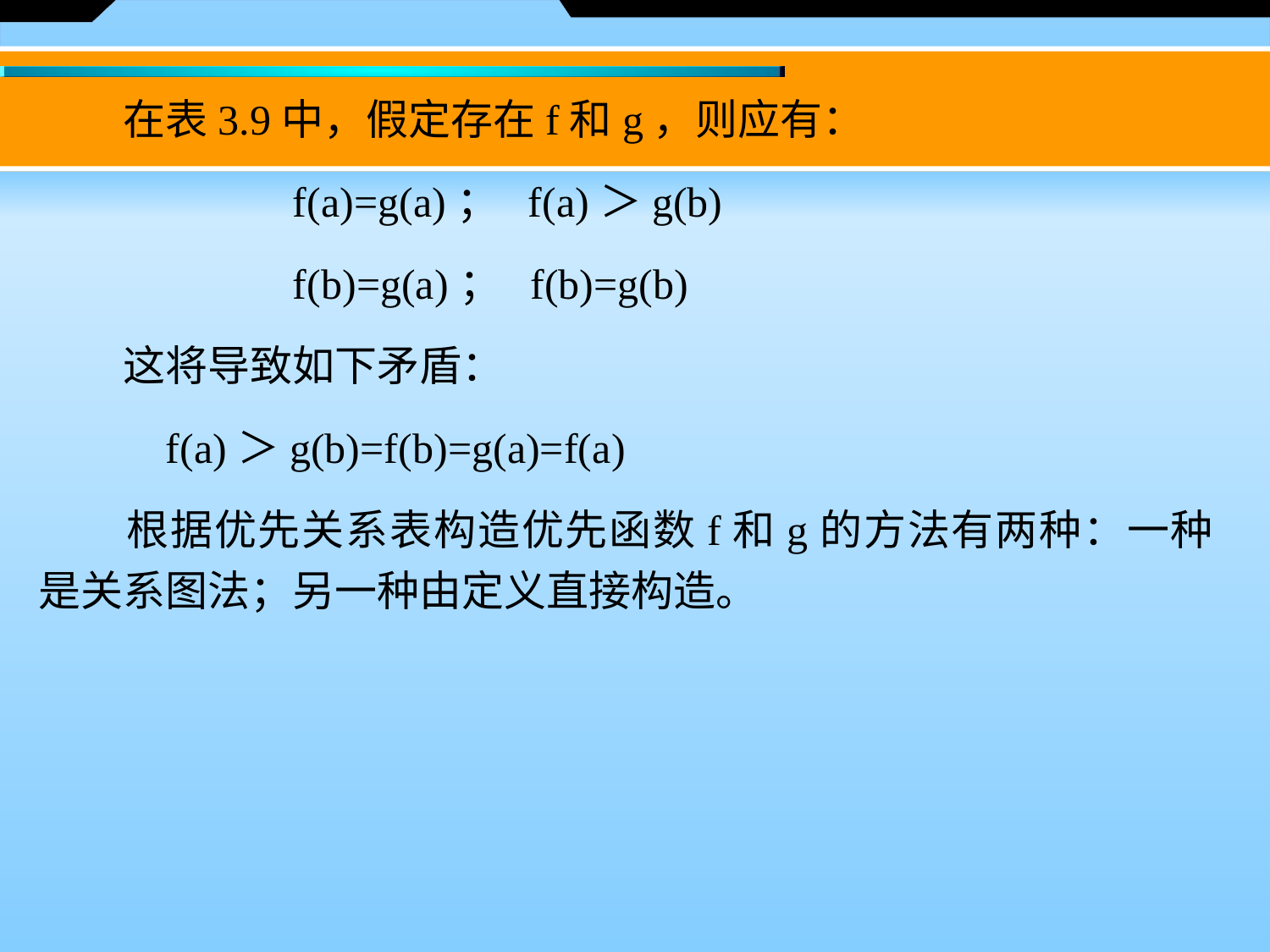

在表3.9中，假定存在f和g，则应有：
		f(a)=g(a)；  f(a)＞g(b)
		f(b)=g(a)；  f(b)=g(b)
　　这将导致如下矛盾：
	f(a)＞g(b)=f(b)=g(a)=f(a)
　　根据优先关系表构造优先函数f和g的方法有两种：一种是关系图法；另一种由定义直接构造。